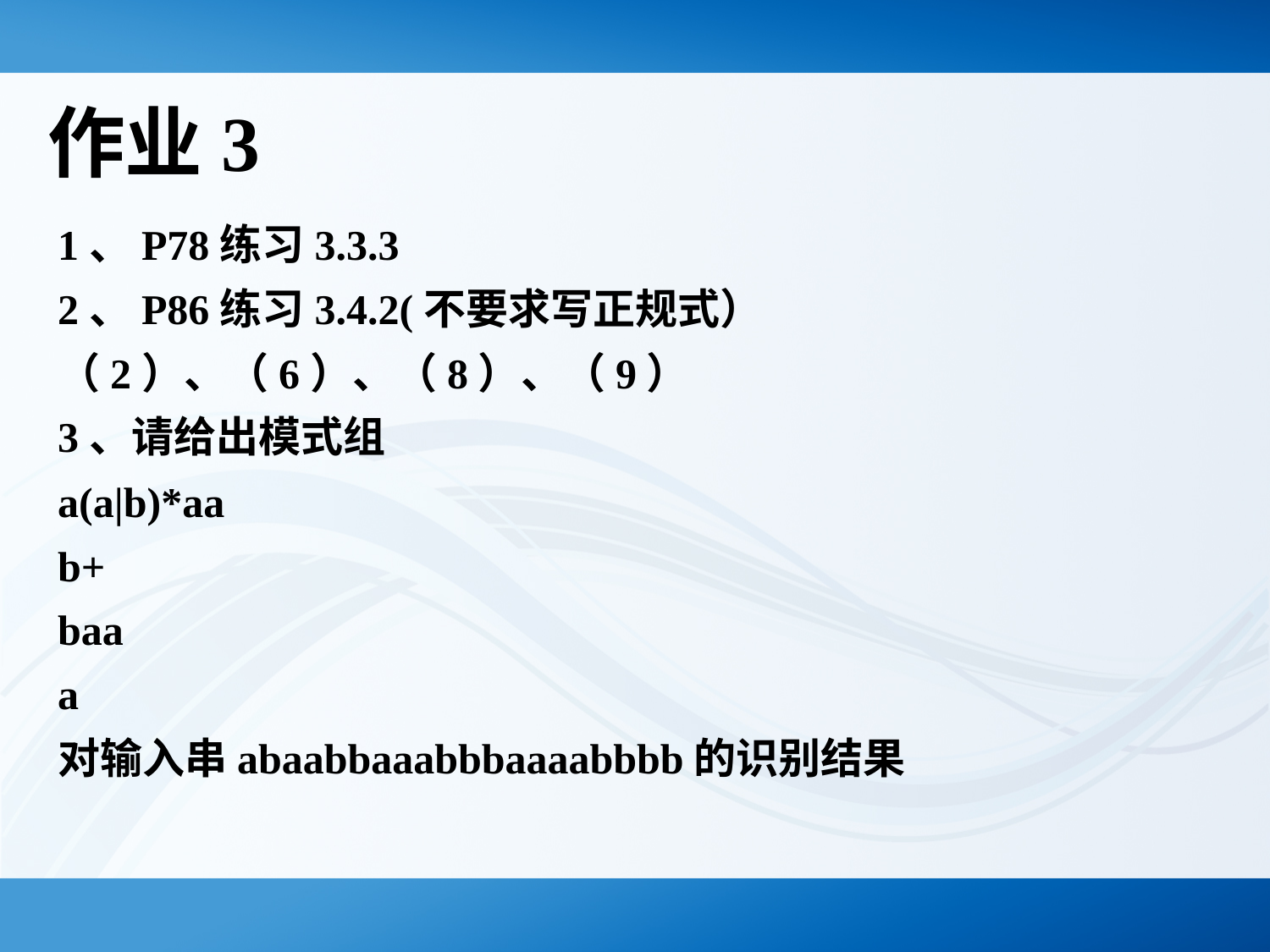

# 作业3
1、P78练习3.3.3
2、P86练习3.4.2(不要求写正规式）
（2）、（6）、（8）、（9）
3、请给出模式组
a(a|b)*aa
b+
baa
a
对输入串abaabbaaabbbaaaabbbb的识别结果